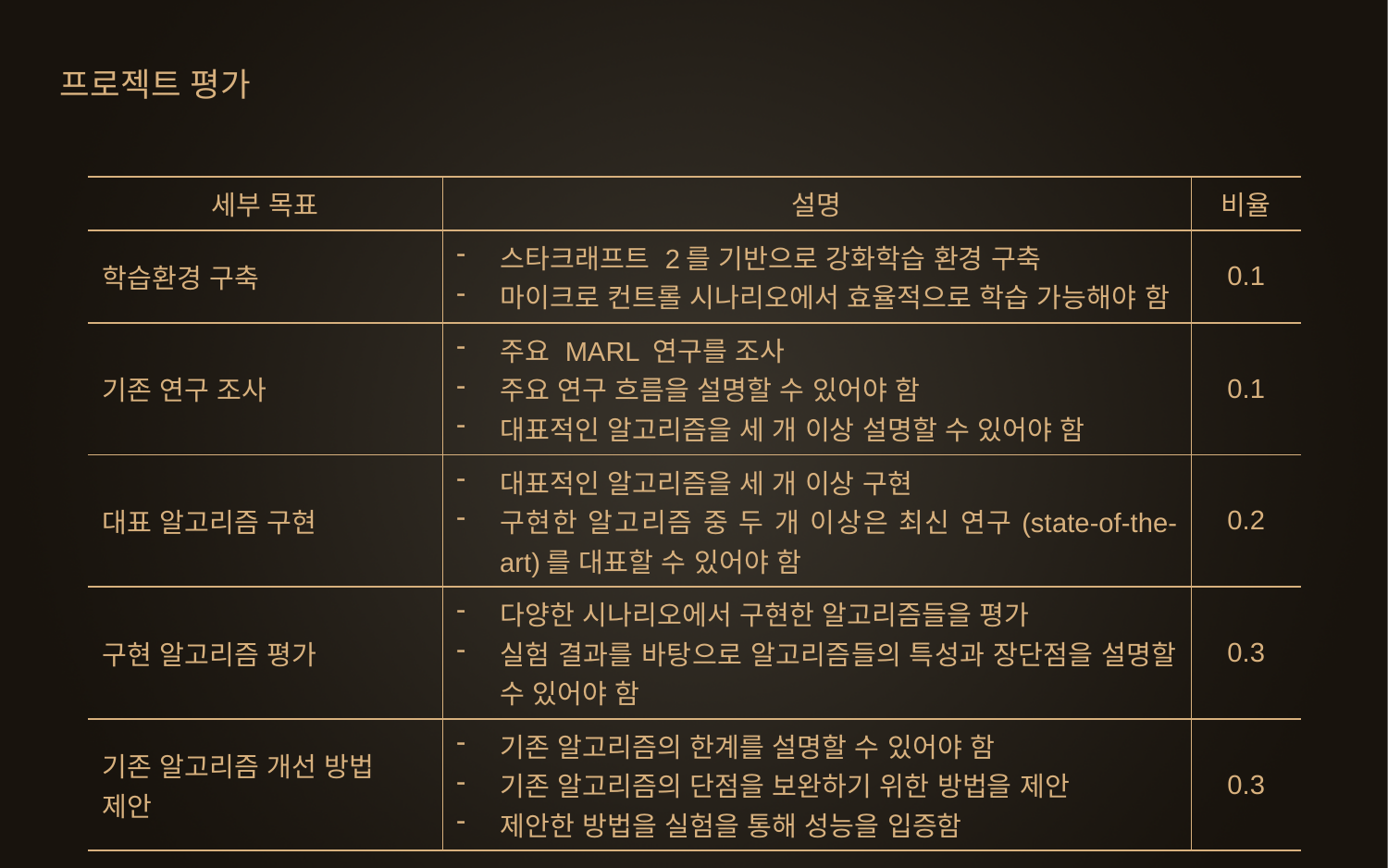

프로젝트 평가

| 세부 목표 | 설명 | 비율 |
| --- | --- | --- |
| 학습환경 구축 | 스타크래프트 2를 기반으로 강화학습 환경 구축 마이크로 컨트롤 시나리오에서 효율적으로 학습 가능해야 함 | 0.1 |
| 기존 연구 조사 | 주요 MARL 연구를 조사 주요 연구 흐름을 설명할 수 있어야 함 대표적인 알고리즘을 세 개 이상 설명할 수 있어야 함 | 0.1 |
| 대표 알고리즘 구현 | 대표적인 알고리즘을 세 개 이상 구현 구현한 알고리즘 중 두 개 이상은 최신 연구(state-of-the-art)를 대표할 수 있어야 함 | 0.2 |
| 구현 알고리즘 평가 | 다양한 시나리오에서 구현한 알고리즘들을 평가 실험 결과를 바탕으로 알고리즘들의 특성과 장단점을 설명할 수 있어야 함 | 0.3 |
| 기존 알고리즘 개선 방법 제안 | 기존 알고리즘의 한계를 설명할 수 있어야 함 기존 알고리즘의 단점을 보완하기 위한 방법을 제안 제안한 방법을 실험을 통해 성능을 입증함 | 0.3 |